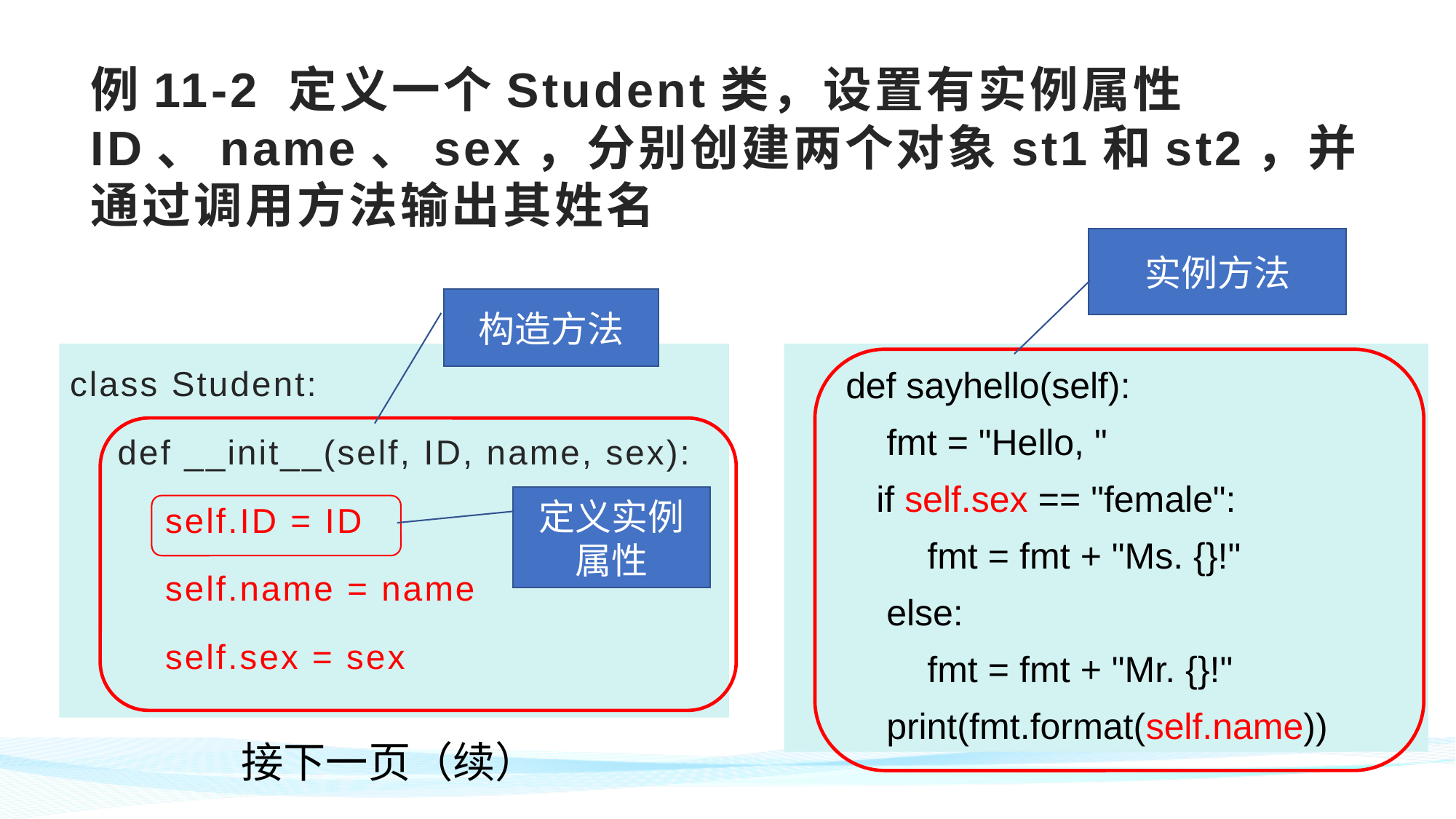

# 例11-2 定义一个Student类，设置有实例属性ID、name、sex，分别创建两个对象st1和st2，并通过调用方法输出其姓名
实例方法
构造方法
class Student:
    def __init__(self, ID, name, sex):
        self.ID = ID
        self.name = name
        self.sex = sex
     def sayhello(self):
         fmt = "Hello, "
        if self.sex == "female":
             fmt = fmt + "Ms. {}!"
         else:
             fmt = fmt + "Mr. {}!"
         print(fmt.format(self.name))

定义实例属性

接下一页（续）